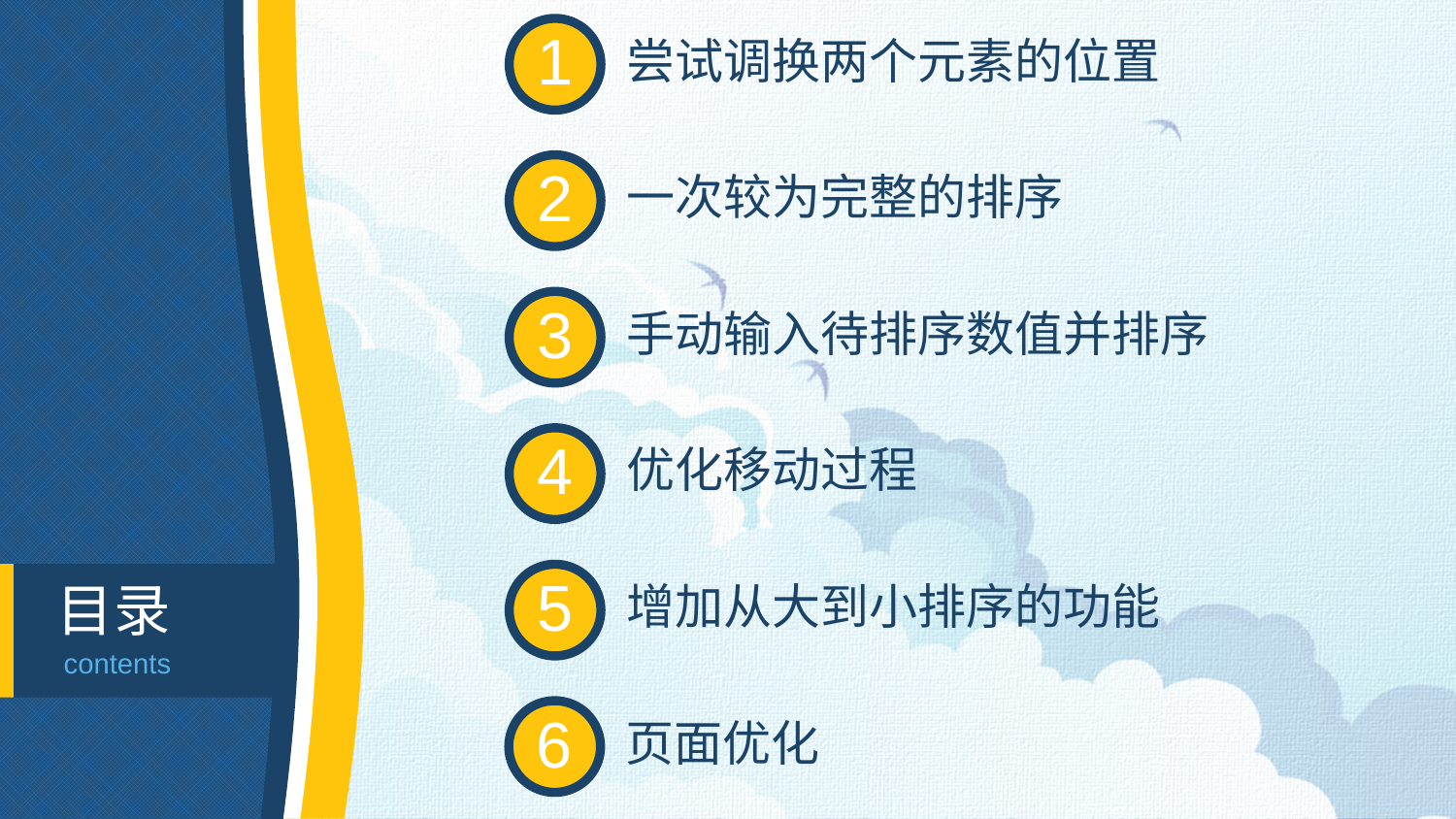

1

尝试调换两个元素的位置
2

一次较为完整的排序
3

手动输入待排序数值并排序
4

优化移动过程
5

增加从大到小排序的功能

目录
contents
6

页面优化